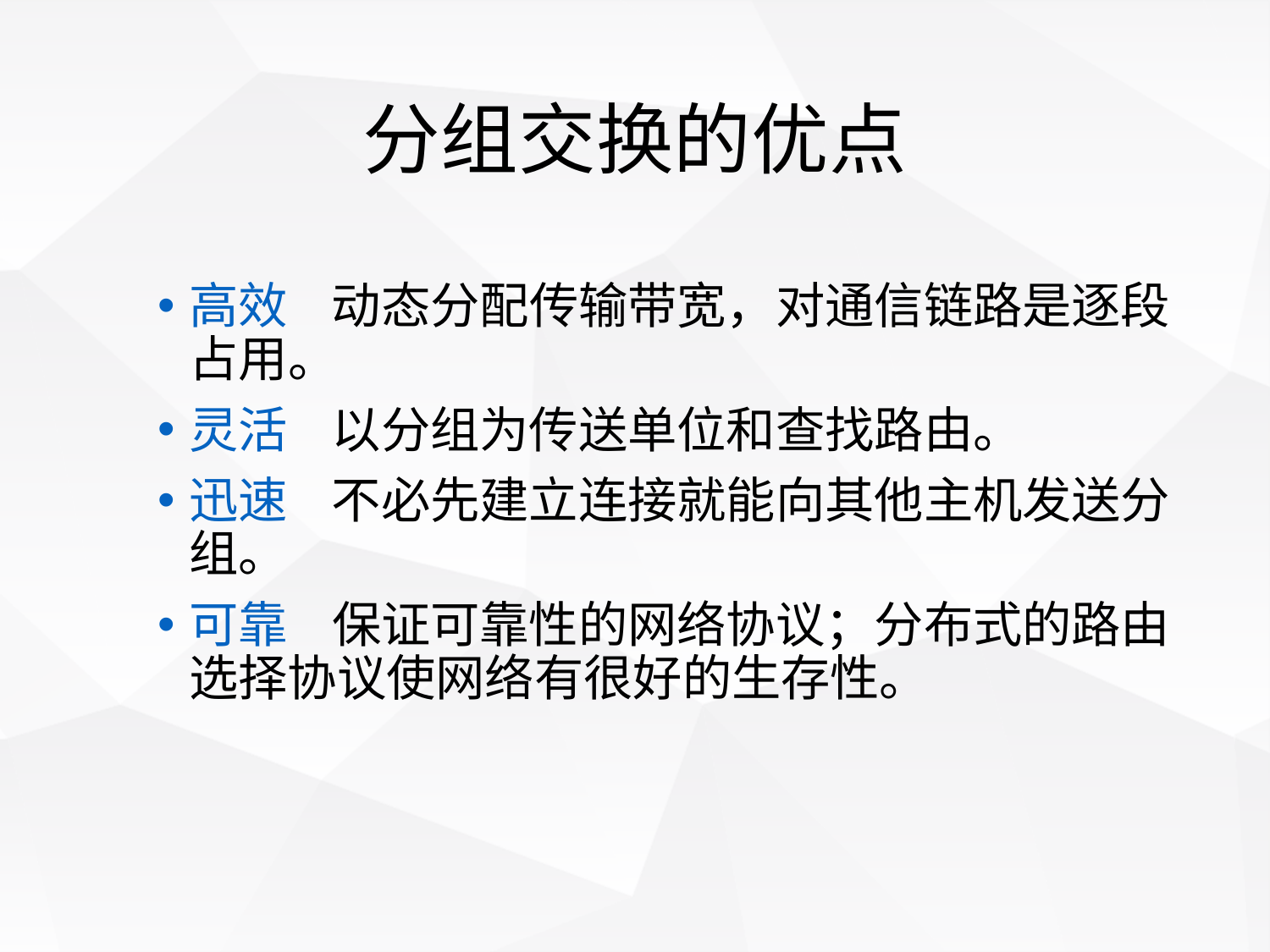

# 分组交换的优点
高效    动态分配传输带宽，对通信链路是逐段占用。
灵活    以分组为传送单位和查找路由。
迅速    不必先建立连接就能向其他主机发送分组。
可靠    保证可靠性的网络协议；分布式的路由选择协议使网络有很好的生存性。